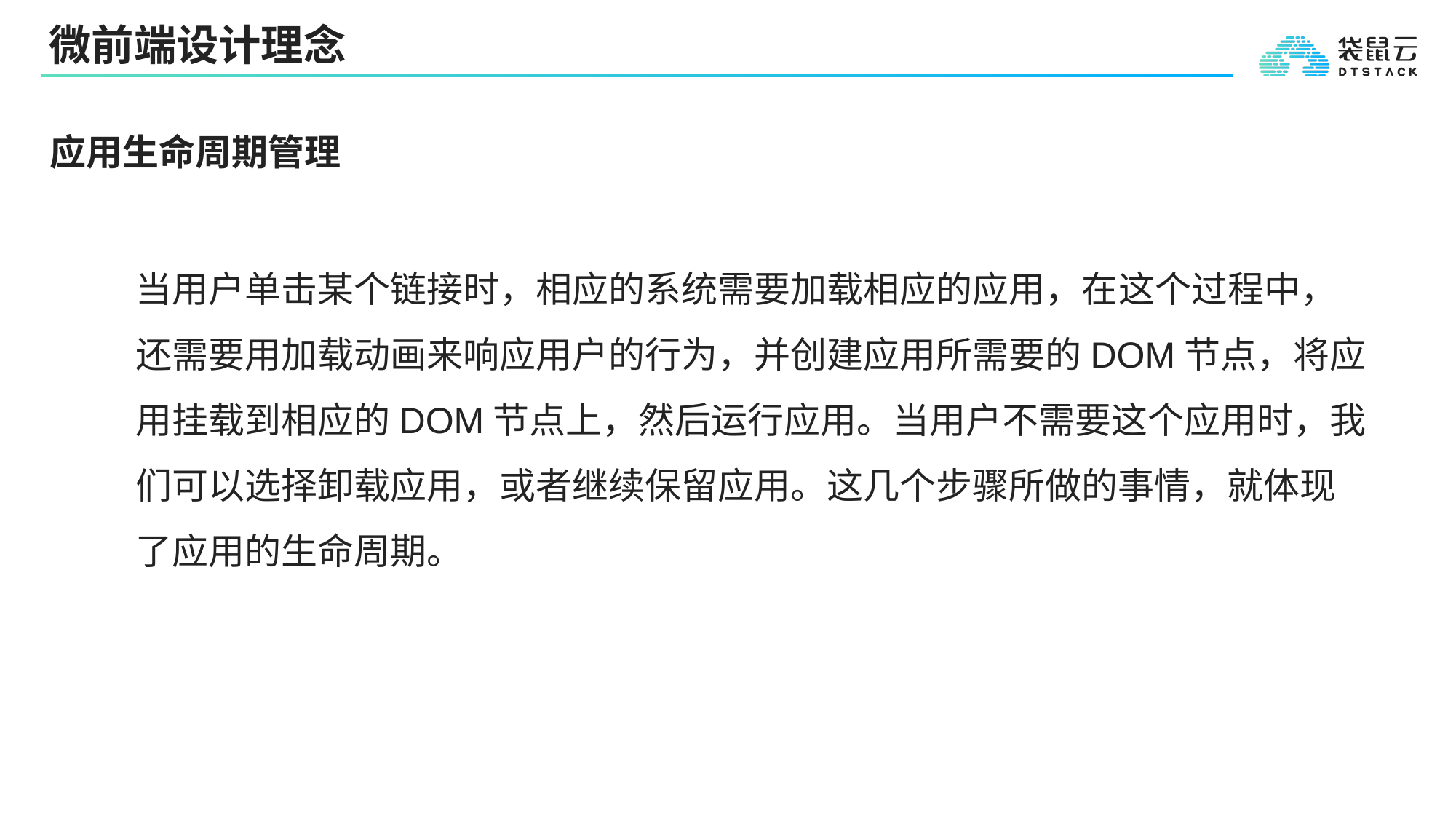

# 微前端设计理念
应用生命周期管理
当用户单击某个链接时，相应的系统需要加载相应的应用，在这个过程中，还需要用加载动画来响应用户的行为，并创建应用所需要的DOM节点，将应用挂载到相应的DOM节点上，然后运行应用。当用户不需要这个应用时，我们可以选择卸载应用，或者继续保留应用。这几个步骤所做的事情，就体现了应用的生命周期。